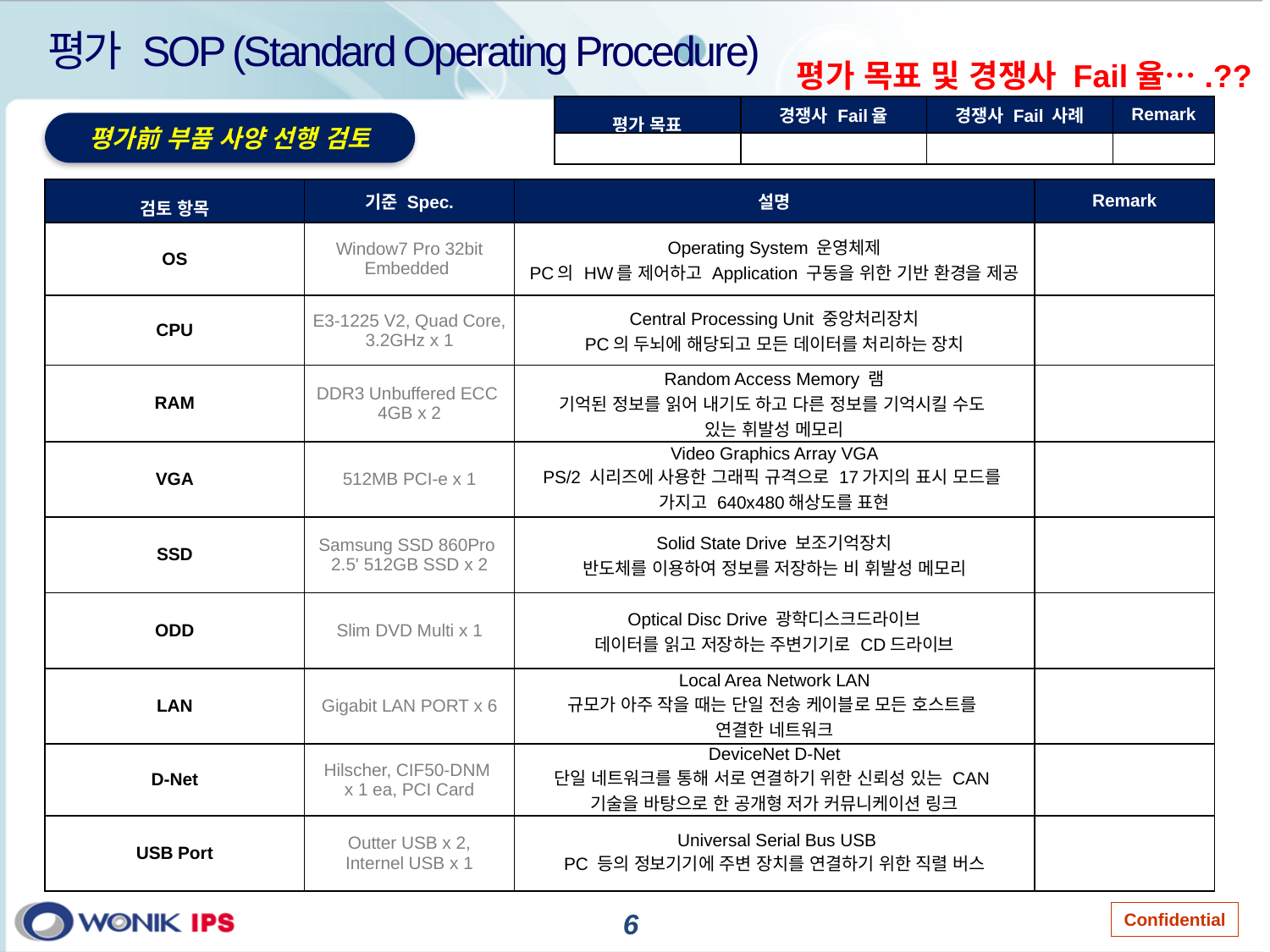

# 평가 SOP (Standard Operating Procedure)
평가 목표 및 경쟁사 Fail율….??
| 평가 목표 | 경쟁사 Fail율 | 경쟁사 Fail 사례 | Remark |
| --- | --- | --- | --- |
|  |  |  |  |
평가前 부품 사양 선행 검토
| 검토 항목 | 기준 Spec. | 설명 | Remark |
| --- | --- | --- | --- |
| OS | Window7 Pro 32bit Embedded | Operating System 운영체제 PC의 HW를 제어하고 Application 구동을 위한 기반 환경을 제공 |  |
| CPU | E3-1225 V2, Quad Core, 3.2GHz x 1 | Central Processing Unit 중앙처리장치 PC의 두뇌에 해당되고 모든 데이터를 처리하는 장치 |  |
| RAM | DDR3 Unbuffered ECC 4GB x 2 | Random Access Memory 램 기억된 정보를 읽어 내기도 하고 다른 정보를 기억시킬 수도 있는 휘발성 메모리 |  |
| VGA | 512MB PCI-e x 1 | Video Graphics Array VGA PS/2 시리즈에 사용한 그래픽 규격으로 17가지의 표시 모드를 가지고 640x480해상도를 표현 |  |
| SSD | Samsung SSD 860Pro 2.5' 512GB SSD x 2 | Solid State Drive 보조기억장치 반도체를 이용하여 정보를 저장하는 비 휘발성 메모리 |  |
| ODD | Slim DVD Multi x 1 | Optical Disc Drive 광학디스크드라이브 데이터를 읽고 저장하는 주변기기로 CD드라이브 |  |
| LAN | Gigabit LAN PORT x 6 | Local Area Network LAN 규모가 아주 작을 때는 단일 전송 케이블로 모든 호스트를 연결한 네트워크 |  |
| D-Net | Hilscher, CIF50-DNM x 1 ea, PCI Card | DeviceNet D-Net 단일 네트워크를 통해 서로 연결하기 위한 신뢰성 있는 CAN 기술을 바탕으로 한 공개형 저가 커뮤니케이션 링크 |  |
| USB Port | Outter USB x 2, Internel USB x 1 | Universal Serial Bus USB PC 등의 정보기기에 주변 장치를 연결하기 위한 직렬 버스 |  |